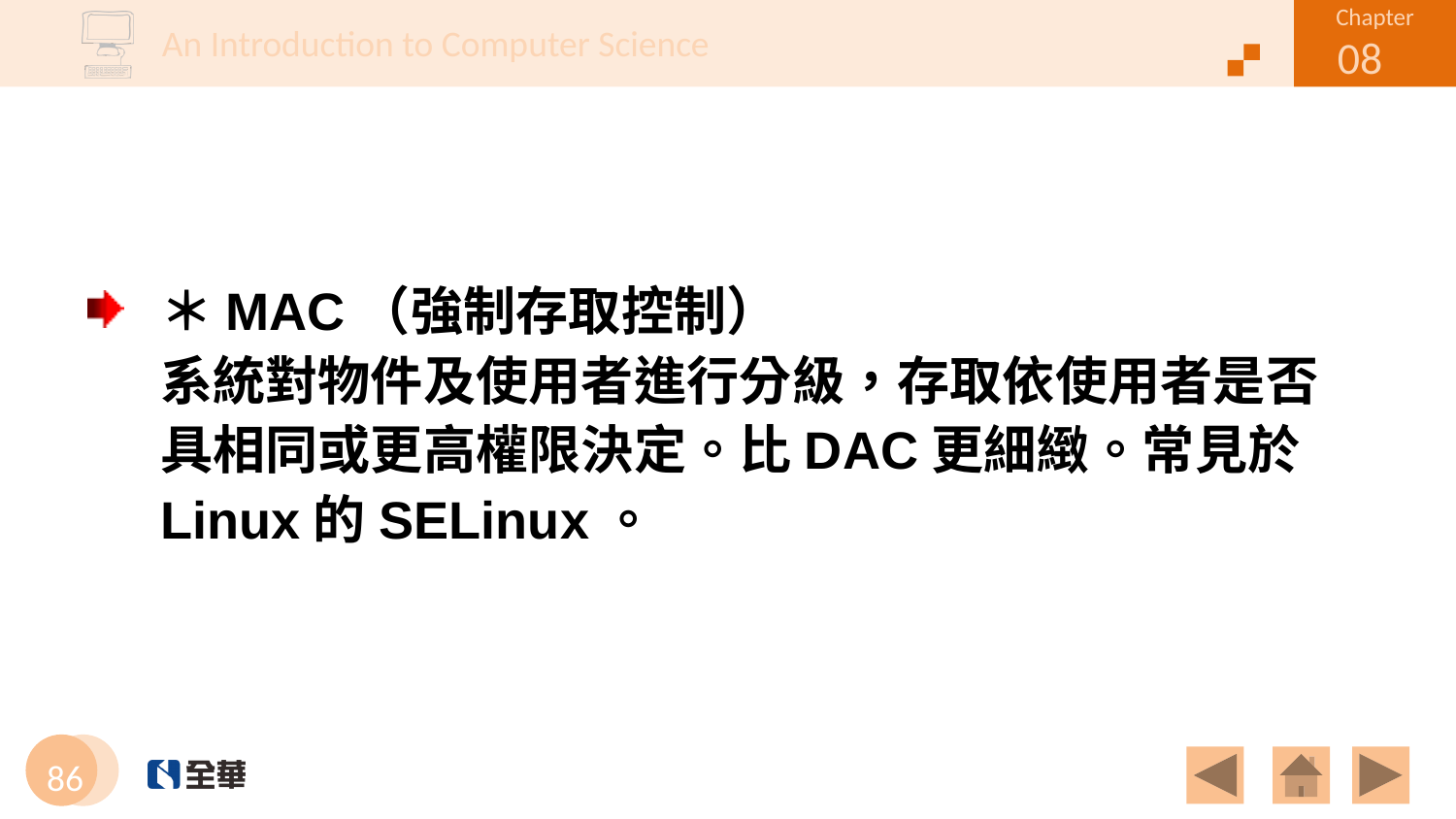

#
＊MAC（強制存取控制）
系統對物件及使用者進行分級，存取依使用者是否具相同或更高權限決定。比DAC更細緻。常見於Linux的SELinux。